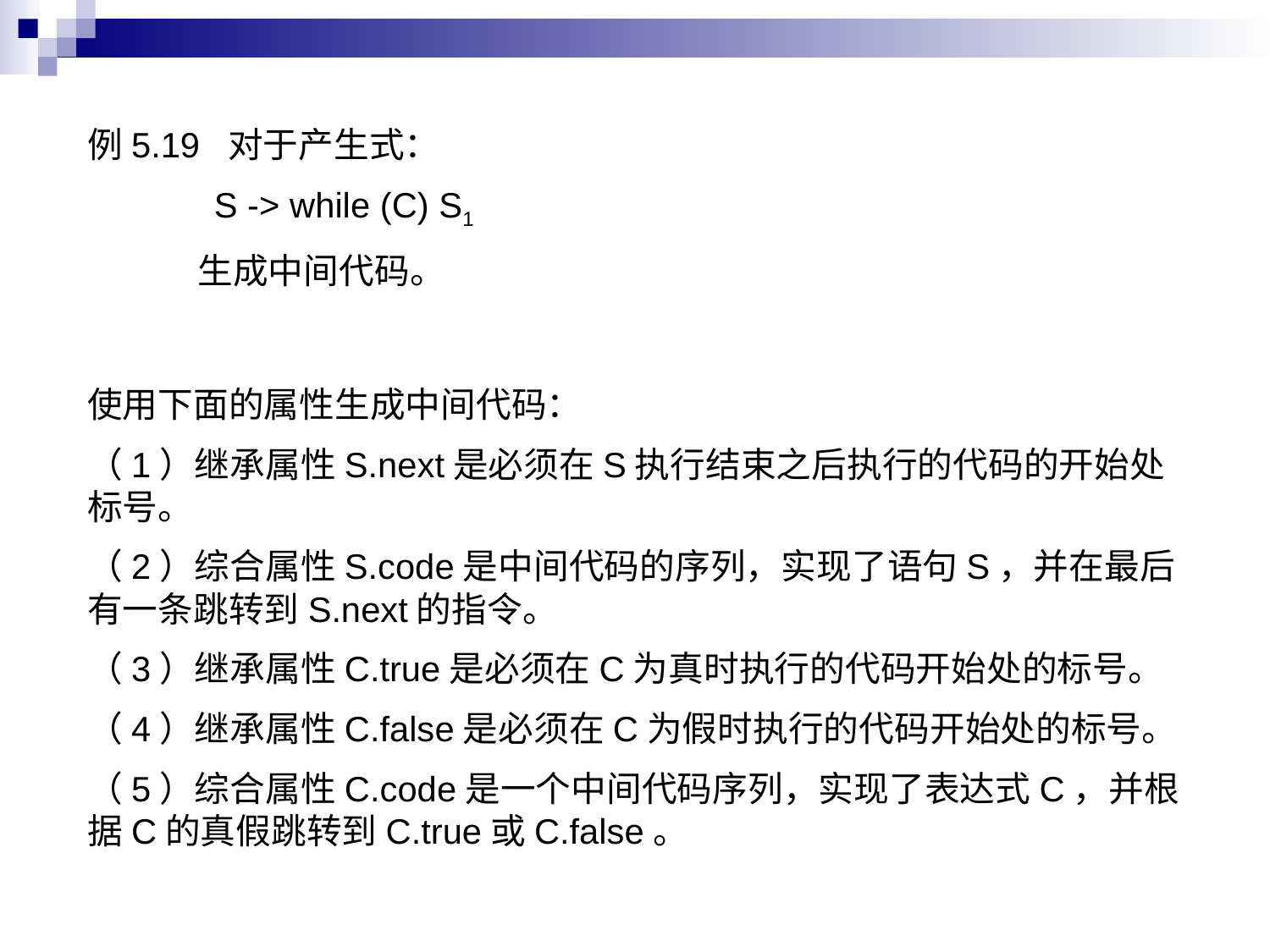

例5.19  对于产生式：
             S -> while (C) S1
             生成中间代码。
使用下面的属性生成中间代码：
（1）继承属性S.next是必须在S执行结束之后执行的代码的开始处标号。
（2）综合属性S.code是中间代码的序列，实现了语句S，并在最后有一条跳转到S.next的指令。
（3）继承属性C.true是必须在C为真时执行的代码开始处的标号。
（4）继承属性C.false是必须在C为假时执行的代码开始处的标号。
（5）综合属性C.code是一个中间代码序列，实现了表达式C，并根据C的真假跳转到C.true或C.false。
41